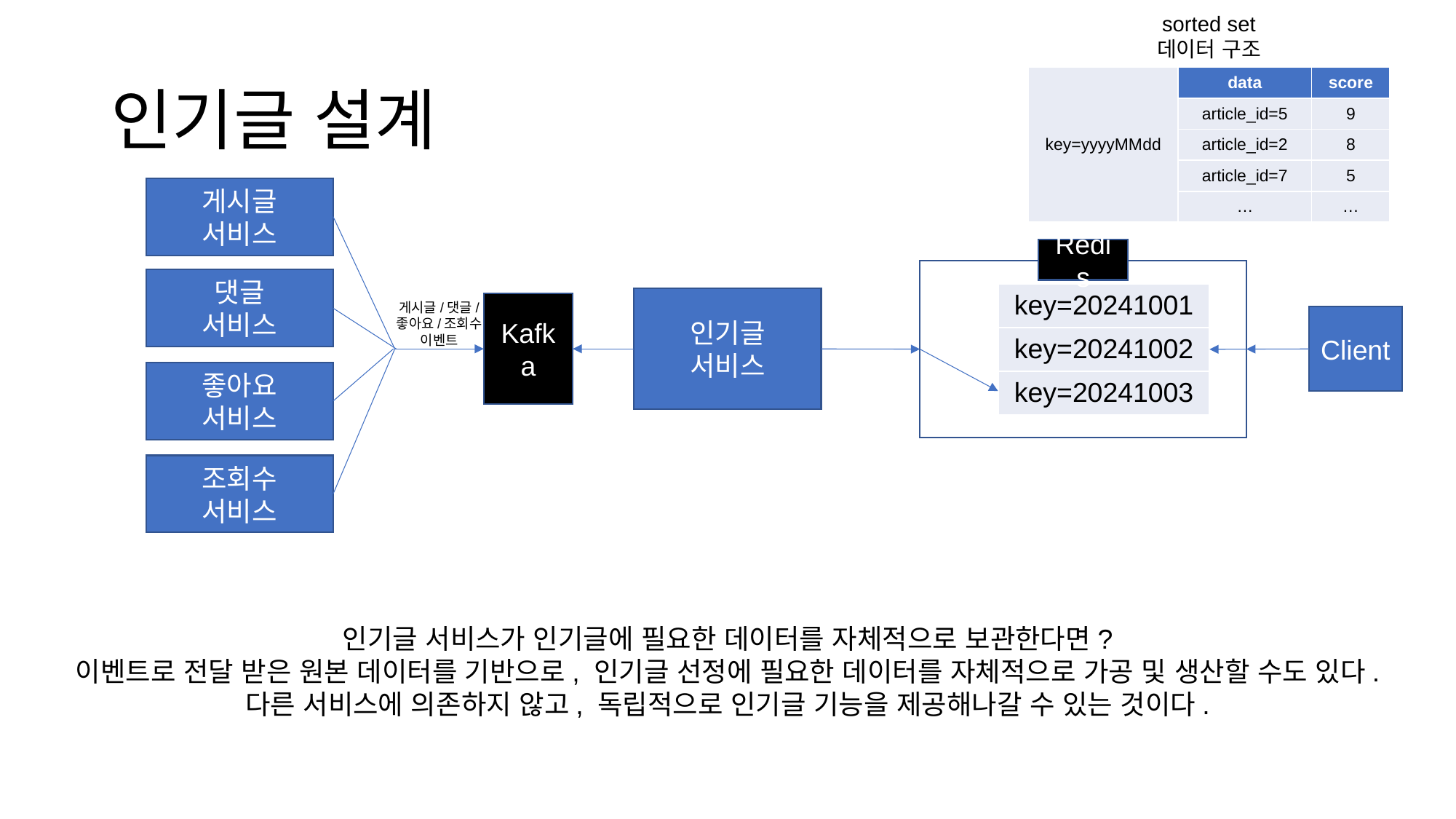

sorted set
데이터 구조
# 인기글 설계
| key=yyyyMMdd | data | score |
| --- | --- | --- |
|  | article\_id=5 | 9 |
|  | article\_id=2 | 8 |
|  | article\_id=7 | 5 |
|  | … | … |
게시글
서비스
Redis

댓글
서비스
| key=20241001 |
| --- |
| key=20241002 |
| key=20241003 |
인기글
서비스
게시글/댓글/
좋아요/조회수
이벤트
Kafka
Client
좋아요
서비스
조회수
서비스
인기글 서비스가 인기글에 필요한 데이터를 자체적으로 보관한다면?
이벤트로 전달 받은 원본 데이터를 기반으로, 인기글 선정에 필요한 데이터를 자체적으로 가공 및 생산할 수도 있다.
다른 서비스에 의존하지 않고, 독립적으로 인기글 기능을 제공해나갈 수 있는 것이다.